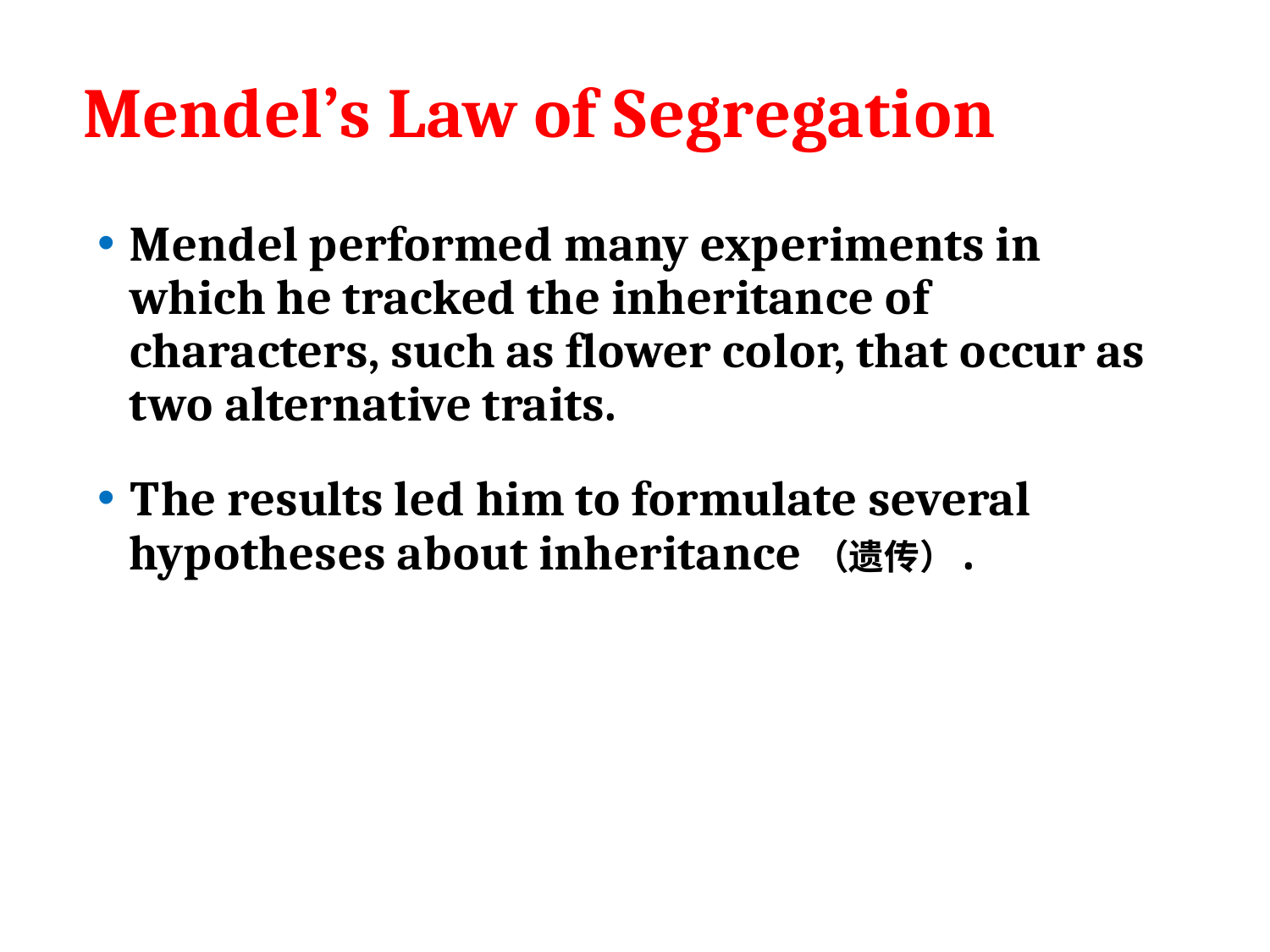

# Mendel’s Law of Segregation
Mendel performed many experiments in which he tracked the inheritance of characters, such as flower color, that occur as two alternative traits.
The results led him to formulate several hypotheses about inheritance（遗传）.